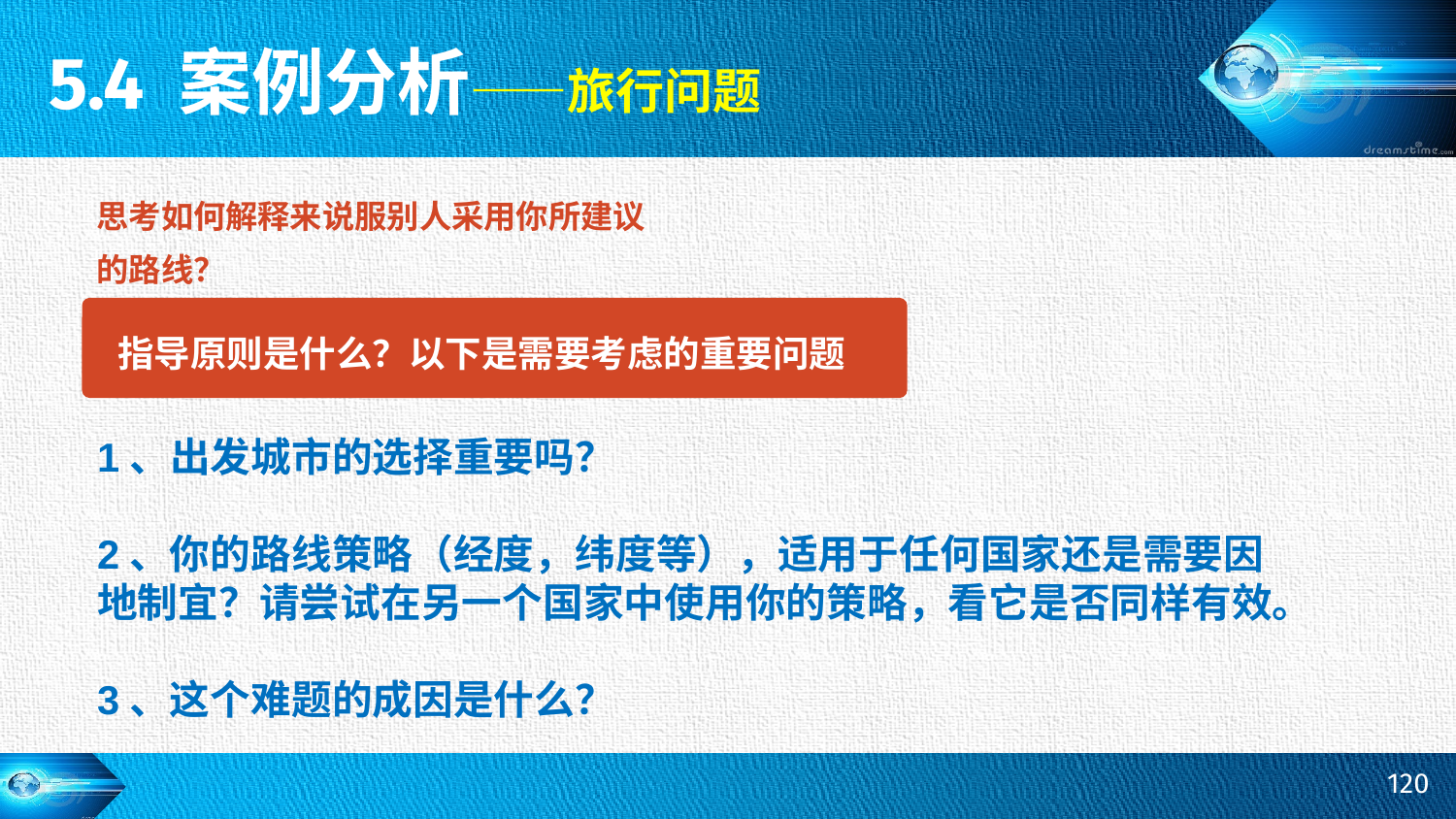

5.4 案例分析——旅行问题
思考如何解释来说服别人采用你所建议的路线？

指导原则是什么？以下是需要考虑的重要问题
1、出发城市的选择重要吗？

2、你的路线策略（经度，纬度等），适用于任何国家还是需要因地制宜？请尝试在另一个国家中使用你的策略，看它是否同样有效。

3、这个难题的成因是什么？
120